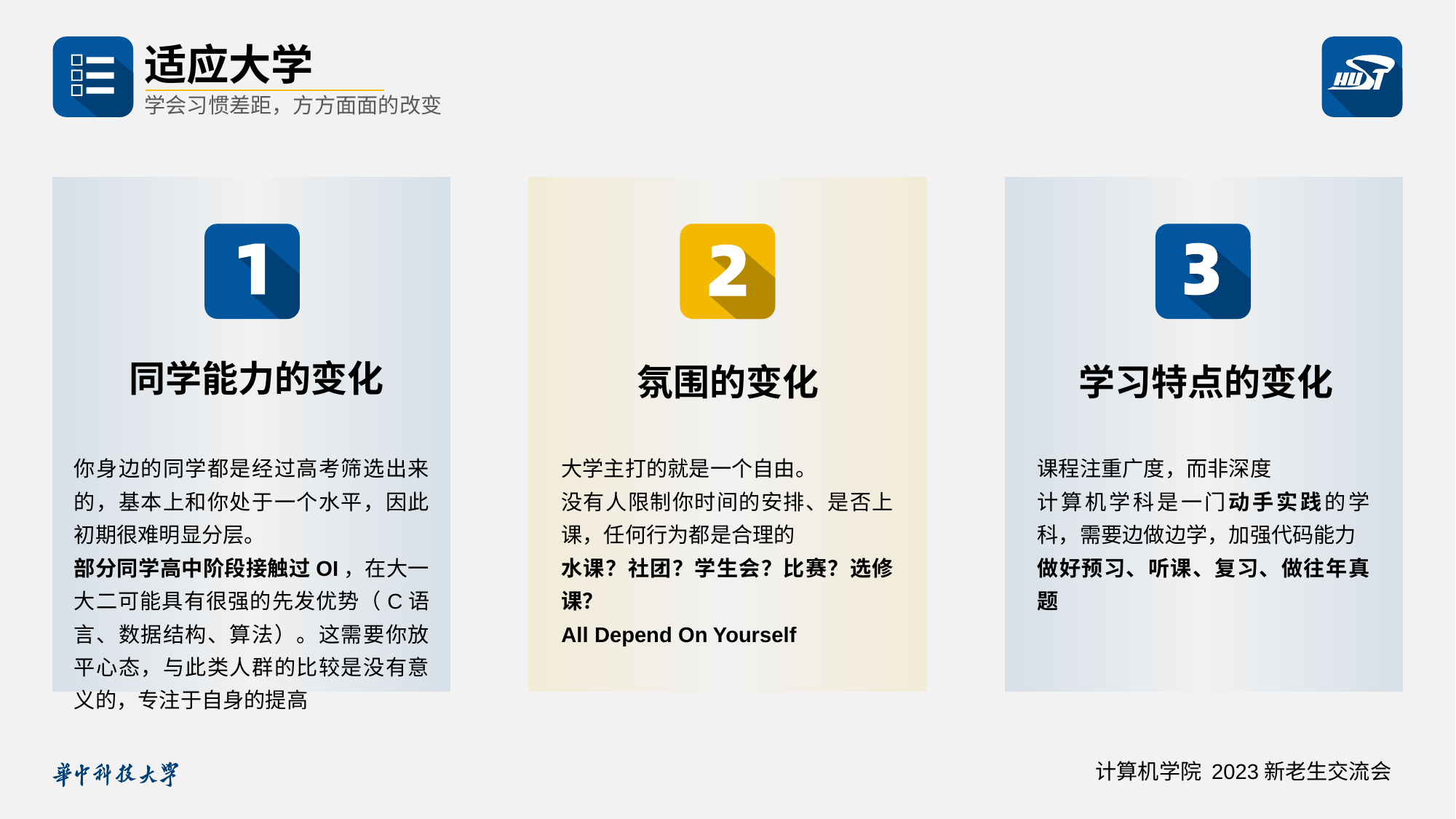

适应大学
学会习惯差距，方方面面的改变
同学能力的变化
氛围的变化
学习特点的变化
你身边的同学都是经过高考筛选出来的，基本上和你处于一个水平，因此初期很难明显分层。
部分同学高中阶段接触过OI，在大一大二可能具有很强的先发优势（C语言、数据结构、算法）。这需要你放平心态，与此类人群的比较是没有意义的，专注于自身的提高
大学主打的就是一个自由。
没有人限制你时间的安排、是否上课，任何行为都是合理的
水课？社团？学生会？比赛？选修课？
All Depend On Yourself
课程注重广度，而非深度
计算机学科是一门动手实践的学科，需要边做边学，加强代码能力
做好预习、听课、复习、做往年真题